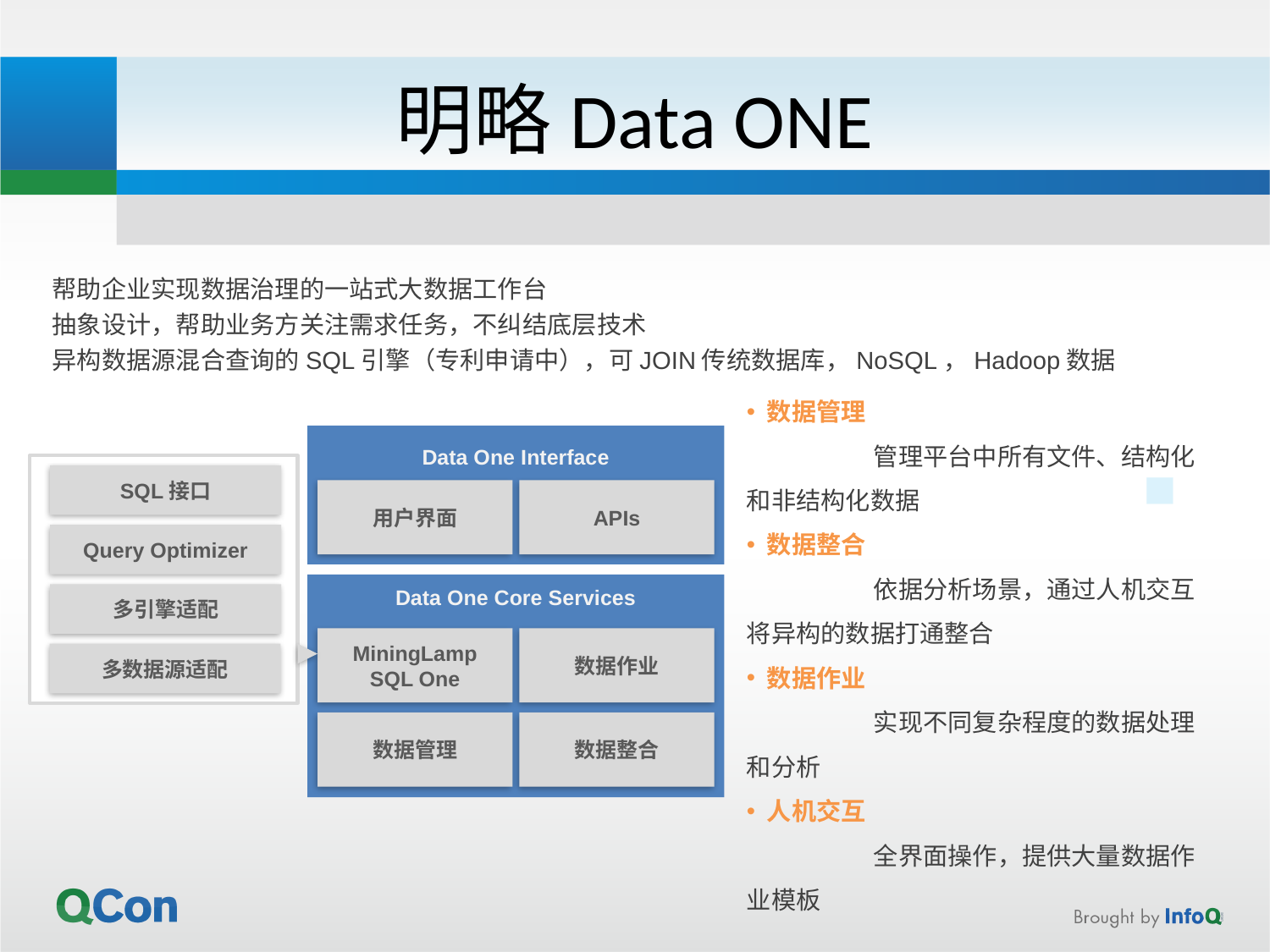

# 明略Data ONE
帮助企业实现数据治理的一站式大数据工作台
抽象设计，帮助业务方关注需求任务，不纠结底层技术
异构数据源混合查询的SQL引擎（专利申请中），可JOIN传统数据库，NoSQL，Hadoop数据
 数据管理
	管理平台中所有文件、结构化和非结构化数据
 数据整合
	依据分析场景，通过人机交互将异构的数据打通整合
 数据作业
	实现不同复杂程度的数据处理和分析
 人机交互
	全界面操作，提供大量数据作业模板
Data One Interface

SQL接口
用户界面
APIs
Query Optimizer
Data One Core Services

多引擎适配
MiningLamp
SQL One
数据作业
多数据源适配

数据管理
数据整合